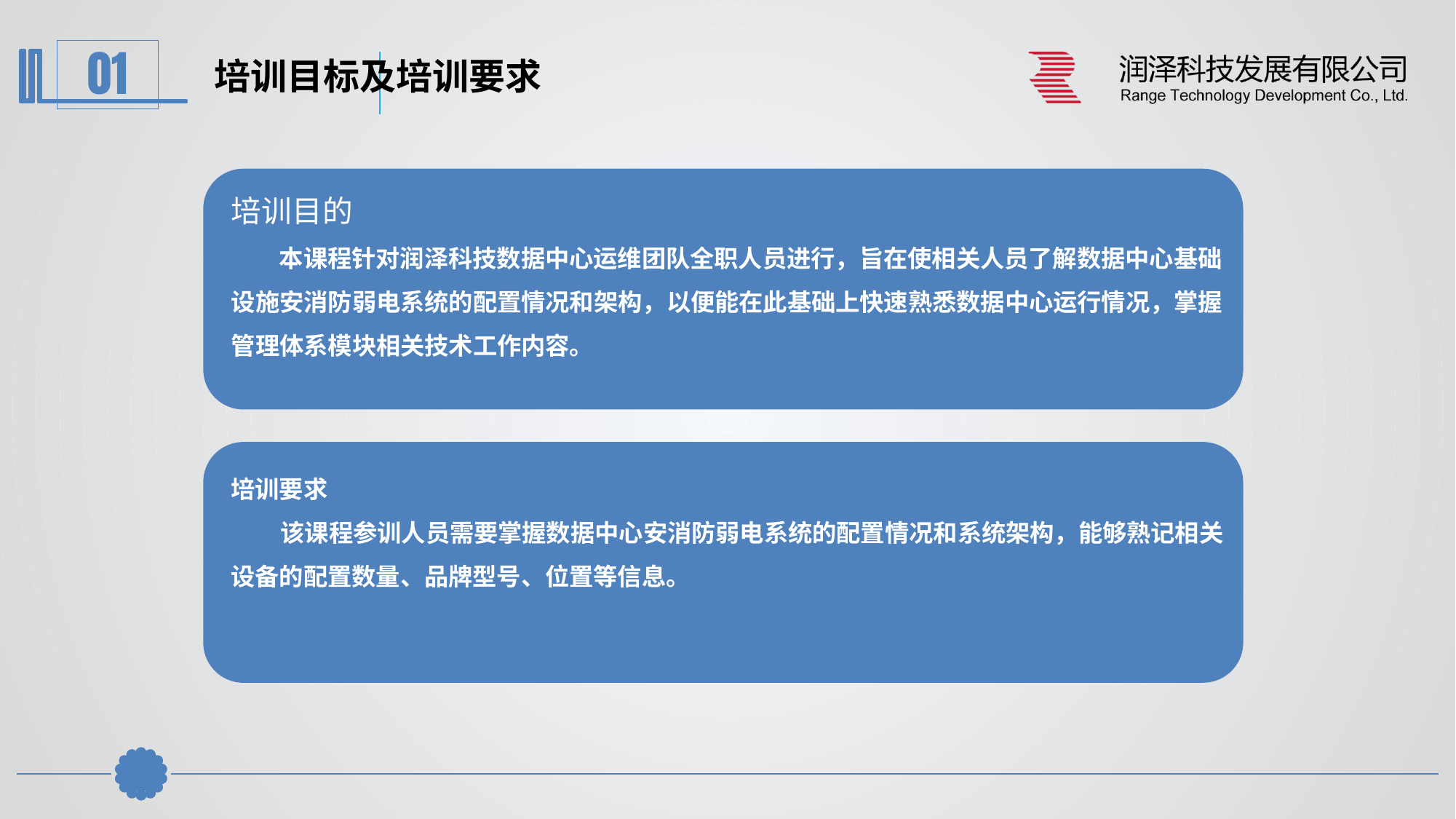

培训目标及培训要求

培训目的
        本课程针对润泽科技数据中心运维团队全职人员进行，旨在使相关人员了解数据中心基础设施安消防弱电系统的配置情况和架构，以便能在此基础上快速熟悉数据中心运行情况，掌握管理体系模块相关技术工作内容。

培训要求
        该课程参训人员需要掌握数据中心安消防弱电系统的配置情况和系统架构，能够熟记相关设备的配置数量、品牌型号、位置等信息。
3